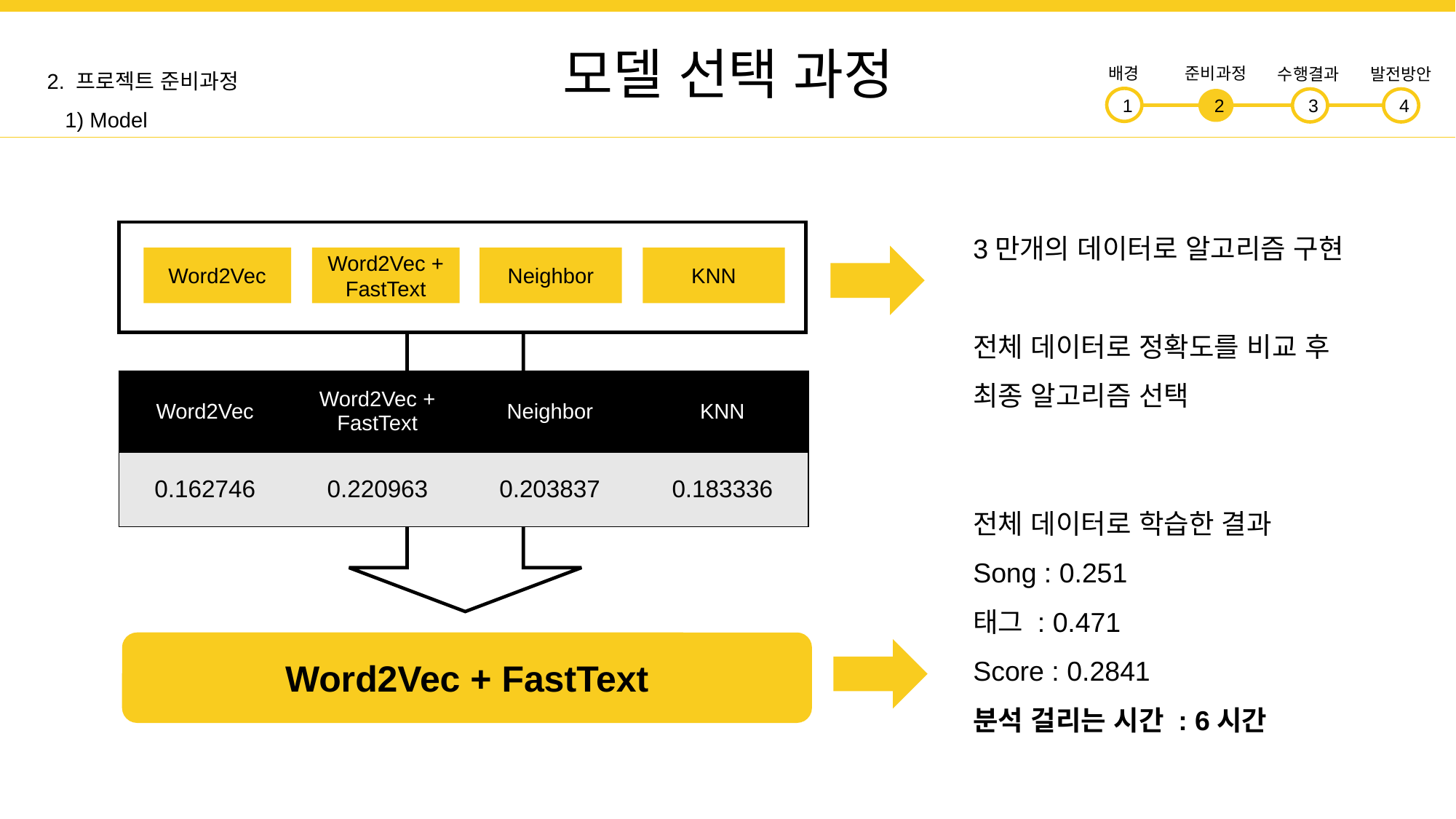

모델 선택 과정
2. 프로젝트 준비과정
   1) Model
배경
준비과정
수행결과
발전방안
3
4
1
2
3만개의 데이터로 알고리즘 구현

전체 데이터로 정확도를 비교 후
최종 알고리즘 선택

Word2Vec
Word2Vec + FastText
Neighbor
KNN

| Word2Vec | Word2Vec + FastText | Neighbor | KNN |
| --- | --- | --- | --- |
| 0.162746 | 0.220963 | 0.203837 | 0.183336 |
전체 데이터로 학습한 결과
Song : 0.251
태그 : 0.471
Score : 0.2841
분석 걸리는 시간 : 6시간
Word2Vec + FastText